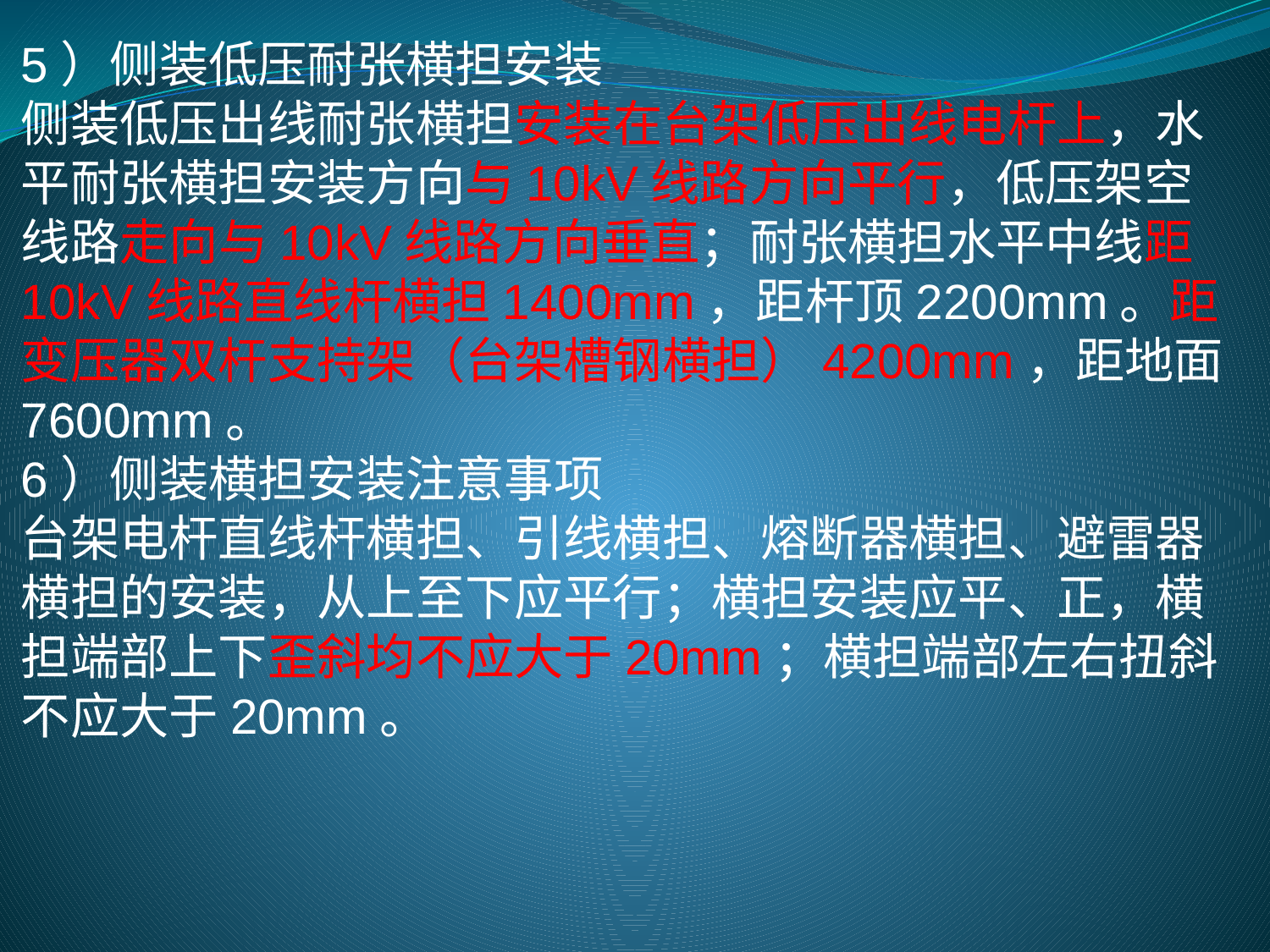

5）侧装低压耐张横担安装
侧装低压出线耐张横担安装在台架低压出线电杆上，水平耐张横担安装方向与10kV线路方向平行，低压架空线路走向与10kV线路方向垂直；耐张横担水平中线距10kV线路直线杆横担1400mm，距杆顶2200mm。距变压器双杆支持架（台架槽钢横担）4200mm，距地面7600mm。
6）侧装横担安装注意事项
台架电杆直线杆横担、引线横担、熔断器横担、避雷器横担的安装，从上至下应平行；横担安装应平、正，横担端部上下歪斜均不应大于20mm；横担端部左右扭斜不应大于20mm。